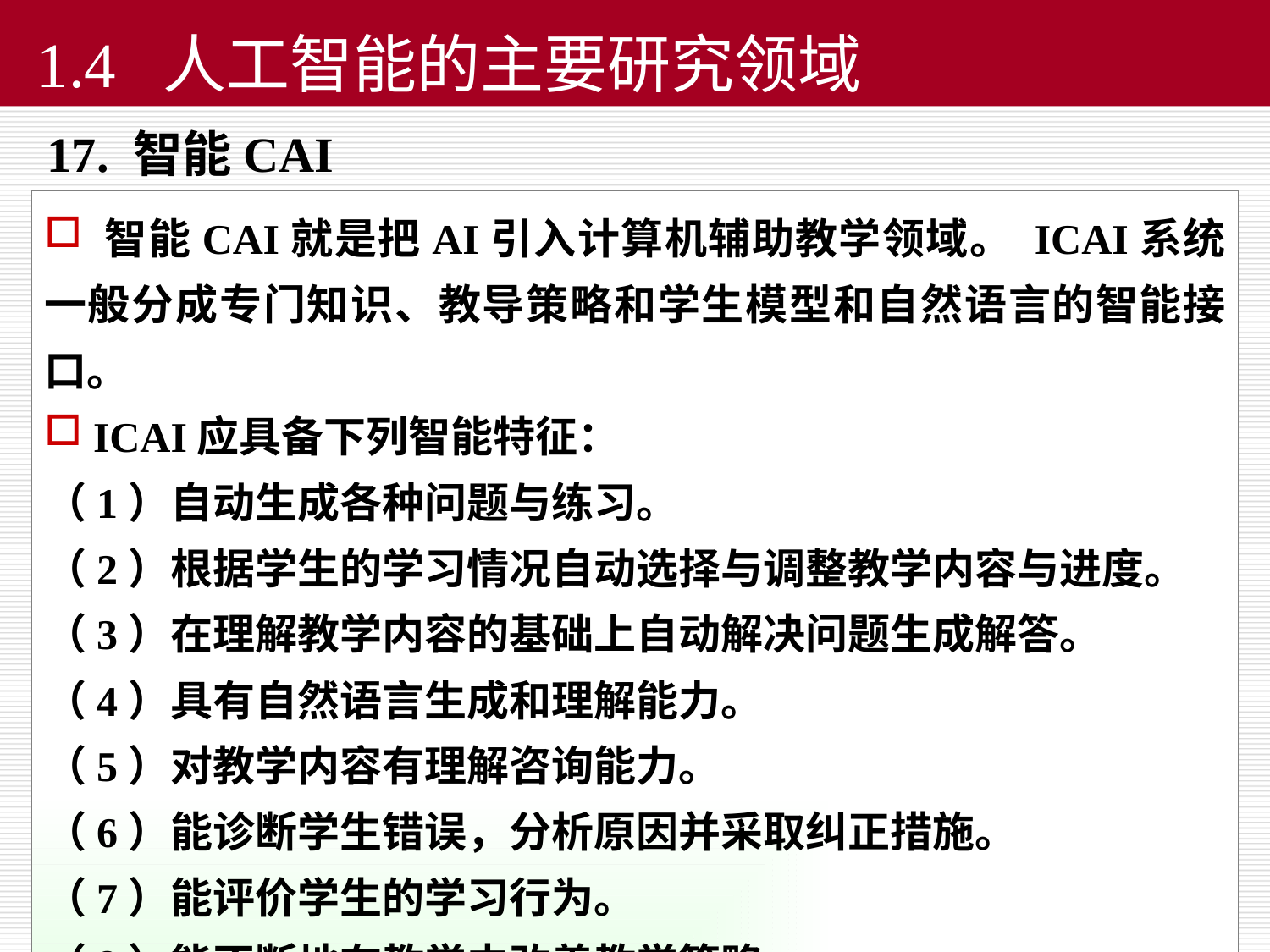

1.4  人工智能的主要研究领域
17. 智能CAI
 智能CAI就是把AI引入计算机辅助教学领域。 ICAI系统一般分成专门知识、教导策略和学生模型和自然语言的智能接口。
 ICAI应具备下列智能特征：
（1）自动生成各种问题与练习。
（2）根据学生的学习情况自动选择与调整教学内容与进度。
（3）在理解教学内容的基础上自动解决问题生成解答。
（4）具有自然语言生成和理解能力。
（5）对教学内容有理解咨询能力。
（6）能诊断学生错误，分析原因并采取纠正措施。
（7）能评价学生的学习行为。
（8）能不断地在教学中改善教学策略。
66